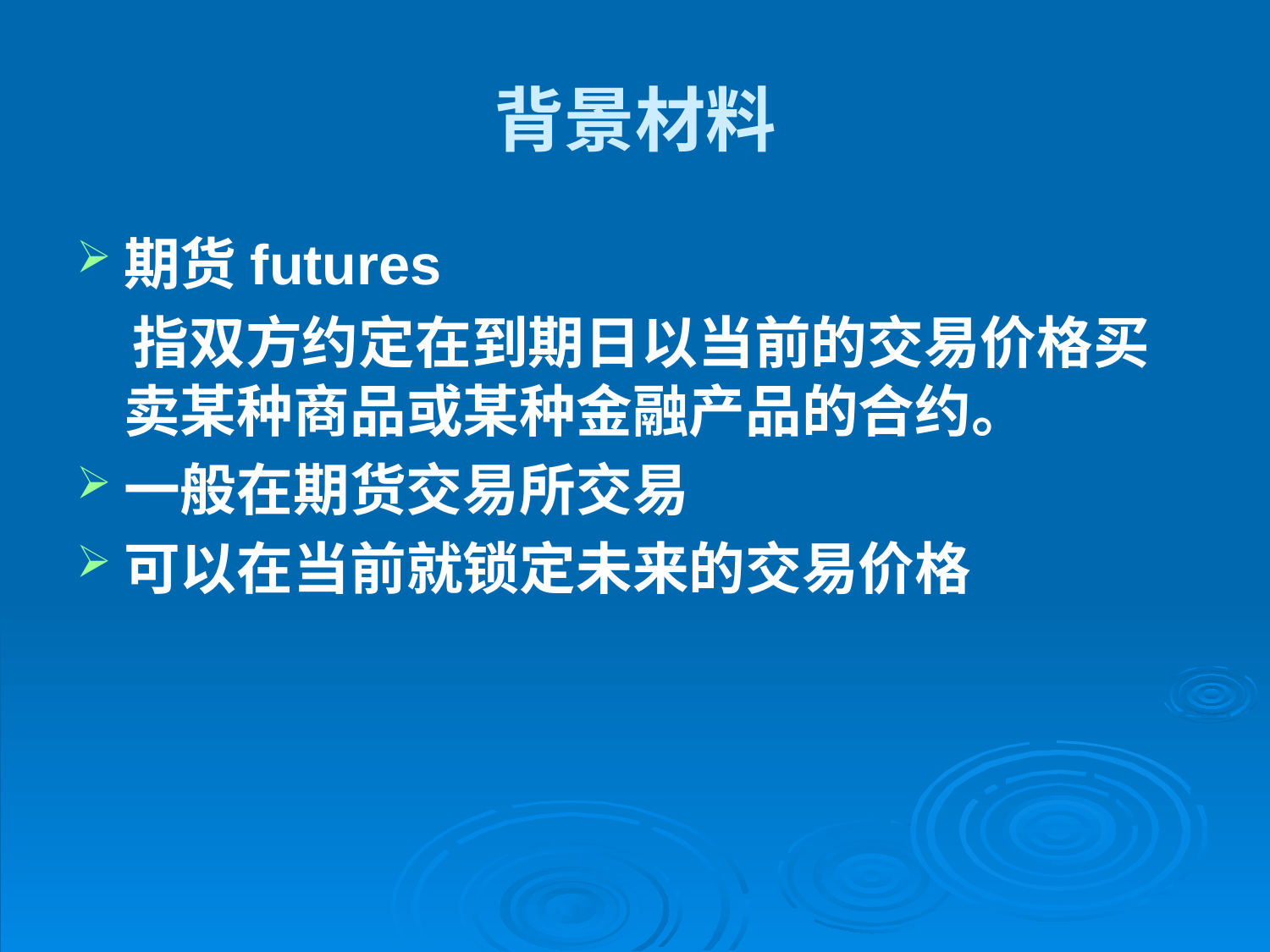

# 背景材料
期货futures
　指双方约定在到期日以当前的交易价格买卖某种商品或某种金融产品的合约。
一般在期货交易所交易
可以在当前就锁定未来的交易价格